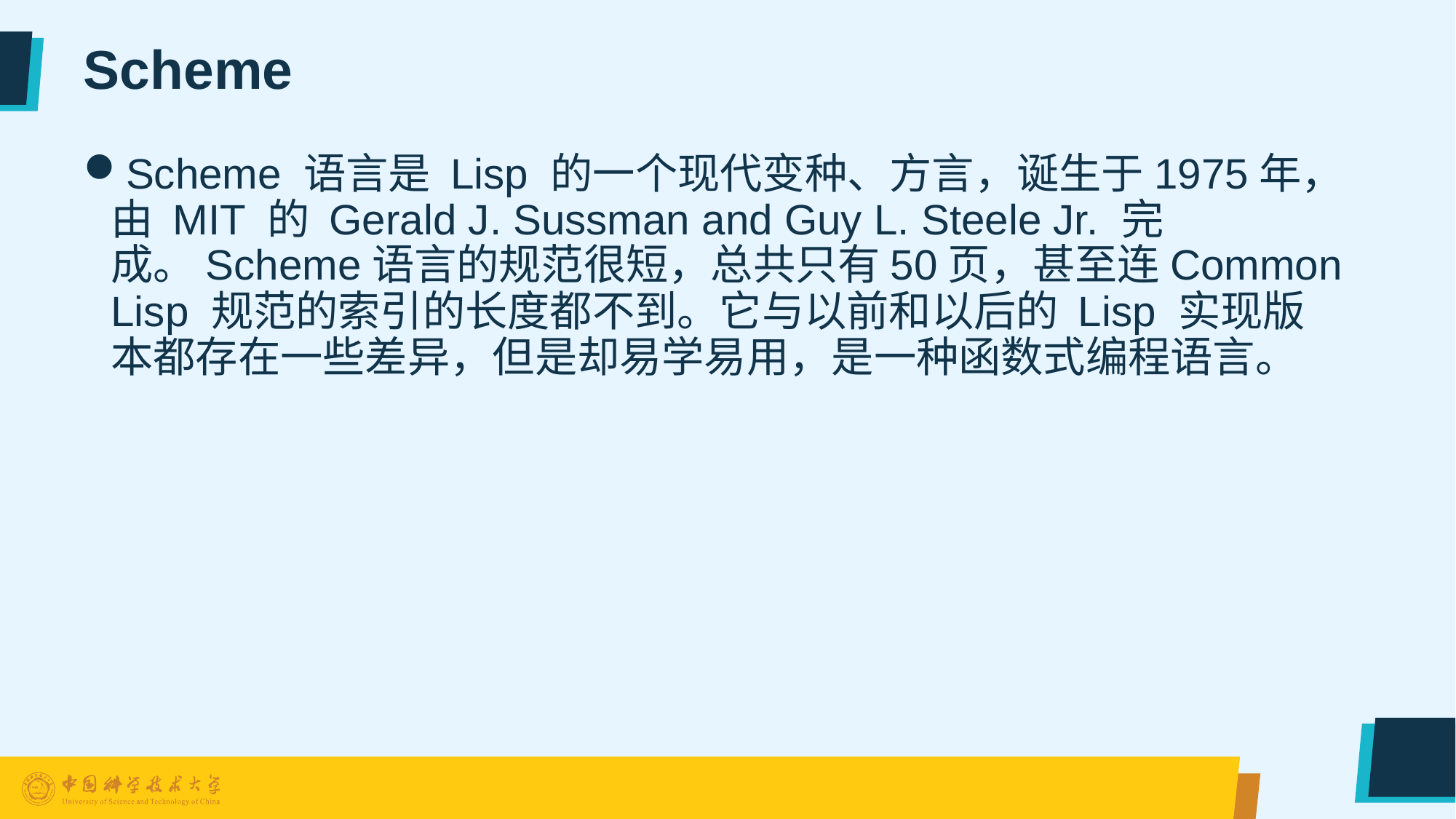

# Scheme
Scheme 语言是 Lisp 的一个现代变种、方言，诞生于1975年，由 MIT 的 Gerald J. Sussman and Guy L. Steele Jr. 完成。Scheme语言的规范很短，总共只有50页，甚至连Common Lisp 规范的索引的长度都不到。它与以前和以后的 Lisp 实现版本都存在一些差异，但是却易学易用，是一种函数式编程语言。